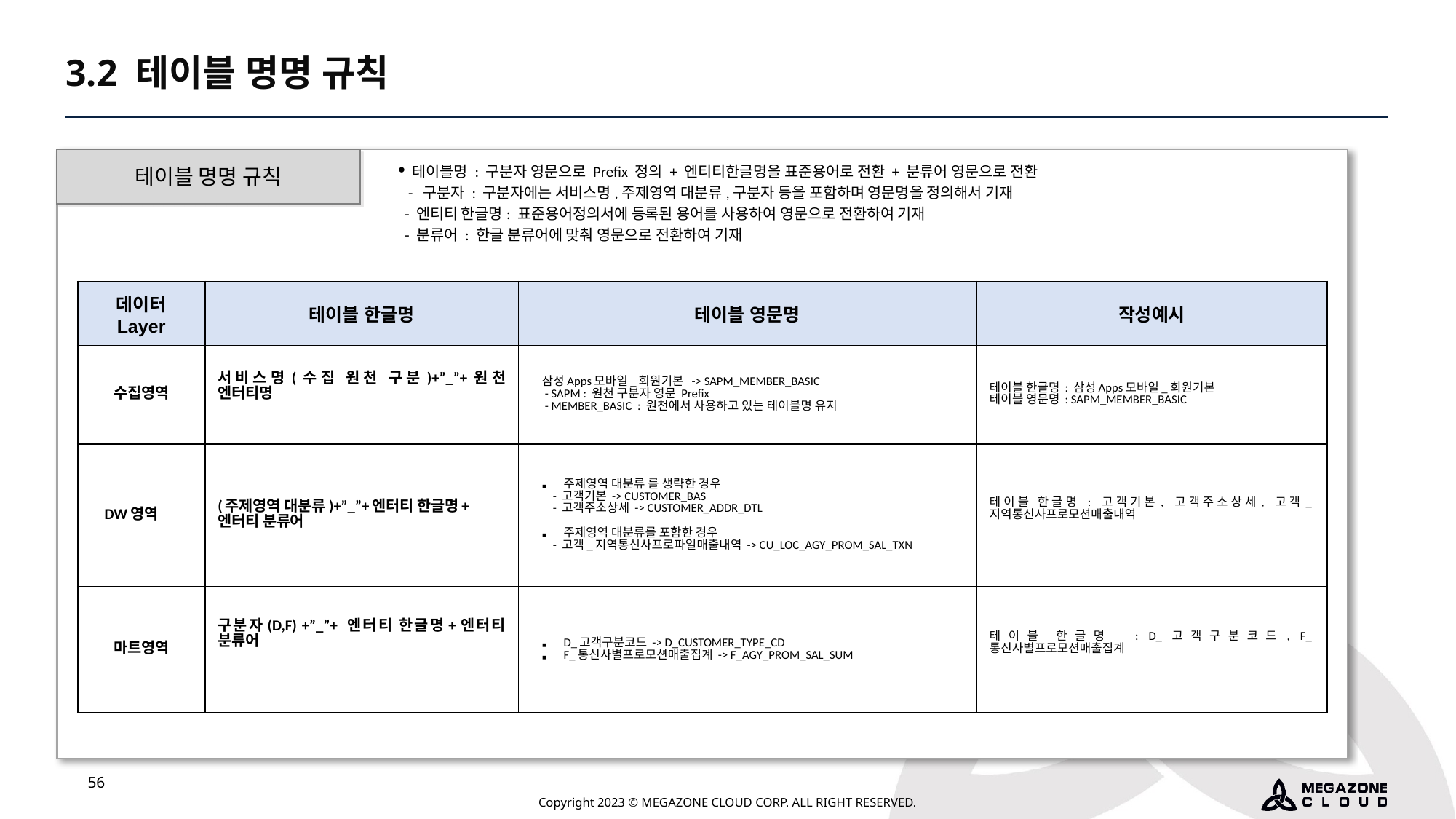

3.2 테이블 명명 규칙
테이블 명명 규칙

 테이블명 : 구분자 영문으로 Prefix 정의 + 엔티티한글명을 표준용어로 전환 + 분류어 영문으로 전환
   -  구분자 : 구분자에는 서비스명,주제영역 대분류,구분자 등을 포함하며 영문명을 정의해서 기재
  - 엔티티 한글명: 표준용어정의서에 등록된 용어를 사용하여 영문으로 전환하여 기재
  - 분류어 : 한글 분류어에 맞춰 영문으로 전환하여 기재
| 데이터 Layer | 테이블 한글명 | 테이블 영문명 | 작성예시 |
| --- | --- | --- | --- |
| 수집영역 | 서비스명(수집 원천 구분)+”\_”+원천 엔터티명 | 삼성Apps모바일\_회원기본 -> SAPM\_MEMBER\_BASIC - SAPM : 원천 구분자 영문 Prefix - MEMBER\_BASIC : 원천에서 사용하고 있는 테이블명 유지 | 테이블 한글명 : 삼성Apps모바일\_회원기본 테이블 영문명 : SAPM\_MEMBER\_BASIC |
| DW영역 | (주제영역 대분류)+”\_”+엔터티 한글명+엔터티 분류어 | 주제영역 대분류 를 생략한 경우 - 고객기본 -> CUSTOMER\_BAS - 고객주소상세 -> CUSTOMER\_ADDR\_DTL 주제영역 대분류를 포함한 경우 - 고객\_지역통신사프로파일매출내역 -> CU\_LOC\_AGY\_PROM\_SAL\_TXN | 테이블 한글명 : 고객기본, 고객주소상세, 고객\_지역통신사프로모션매출내역 |
| 마트영역 | 구분자(D,F) +”\_”+ 엔터티 한글명+엔터티 분류어 | D\_고객구분코드 -> D\_CUSTOMER\_TYPE\_CD F\_통신사별프로모션매출집계 -> F\_AGY\_PROM\_SAL\_SUM | 테이블 한글명 : D\_고객구분코드, F\_통신사별프로모션매출집계 |